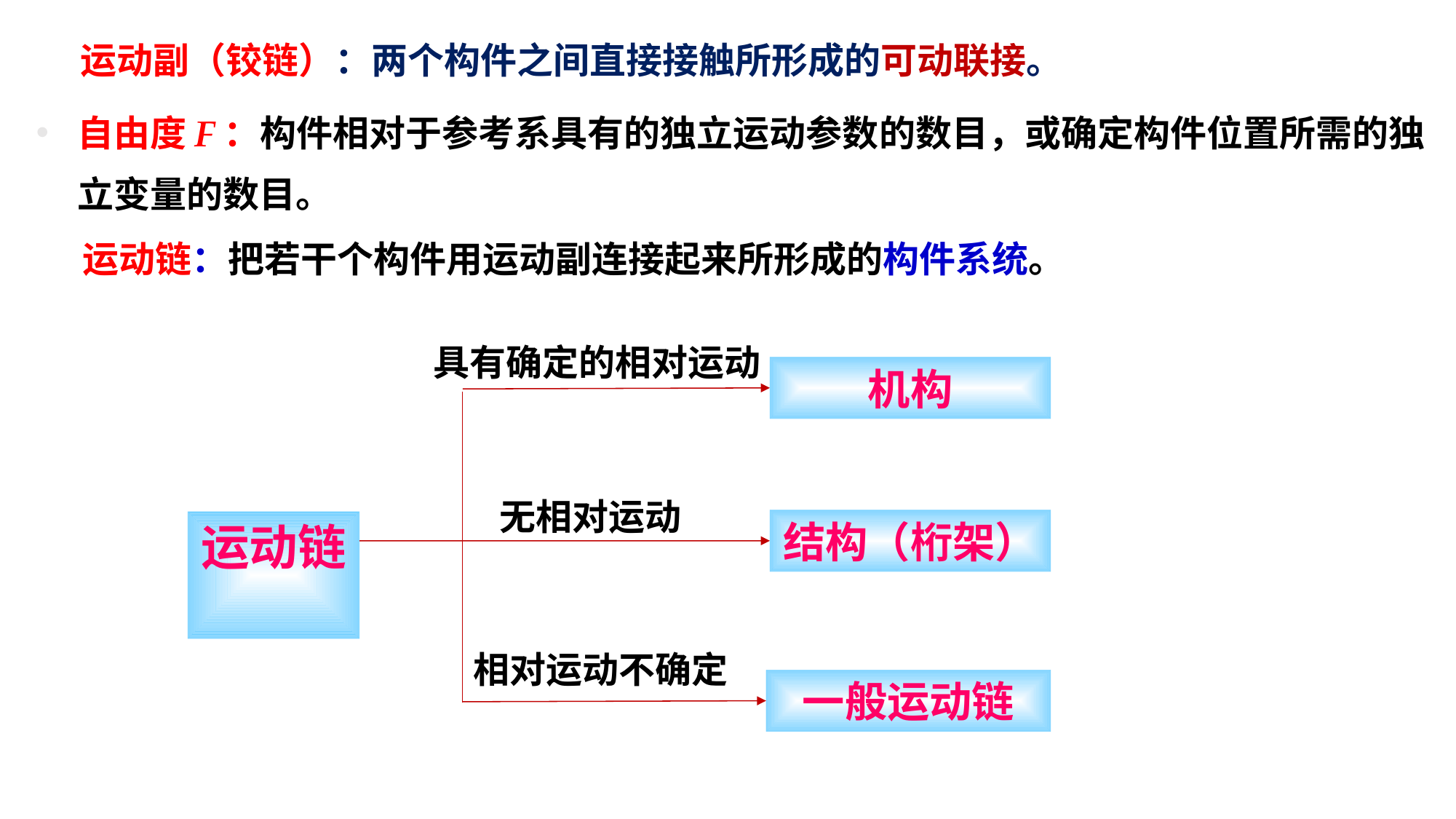

运动副（铰链）：两个构件之间直接接触所形成的可动联接。
自由度F：构件相对于参考系具有的独立运动参数的数目，或确定构件位置所需的独立变量的数目。
运动链：把若干个构件用运动副连接起来所形成的构件系统。
具有确定的相对运动
机构
无相对运动
结构（桁架）
运动链
相对运动不确定
一般运动链